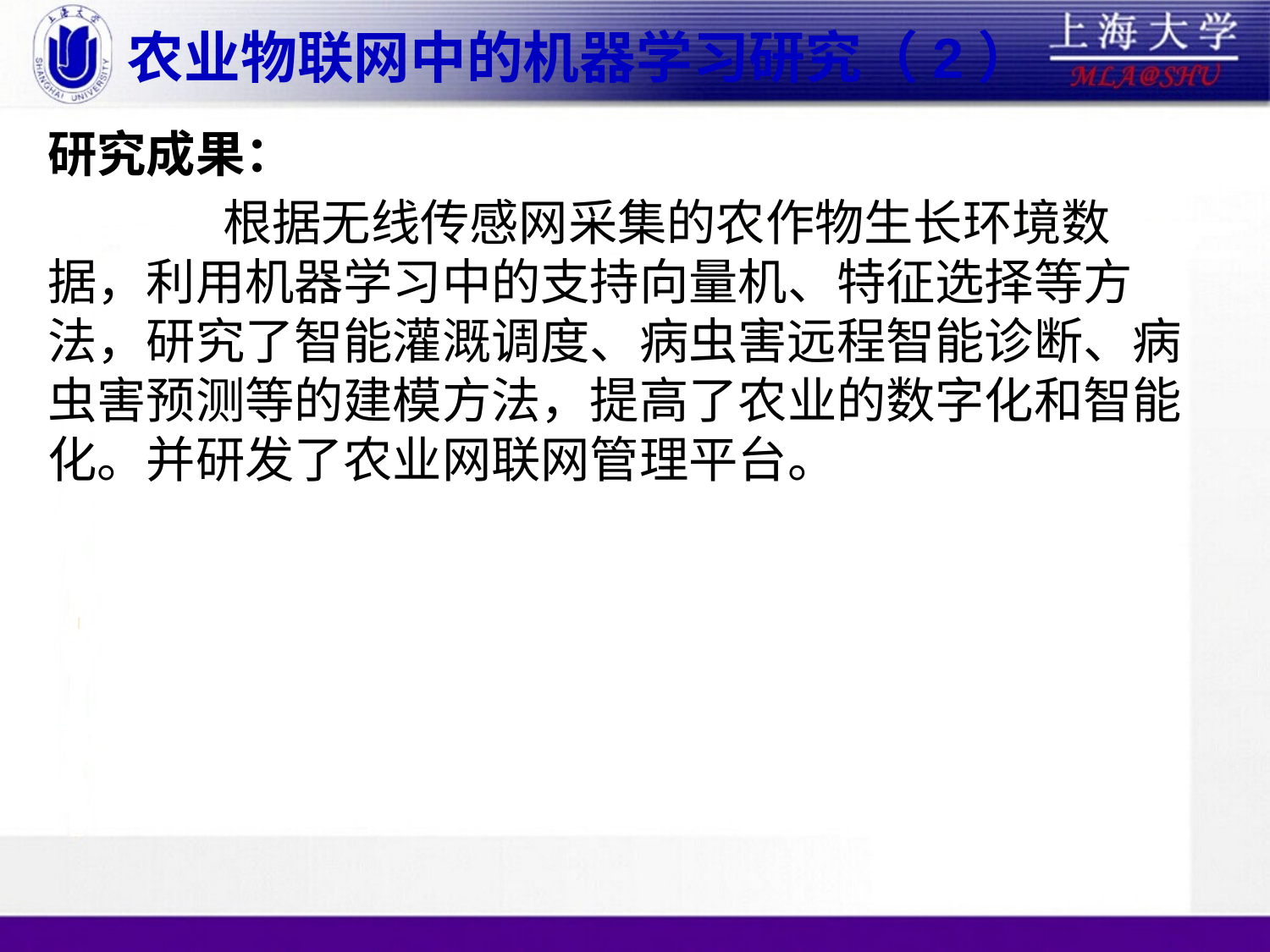

# 农业物联网中的机器学习研究（2）
研究成果：
	    根据无线传感网采集的农作物生长环境数据，利用机器学习中的支持向量机、特征选择等方法，研究了智能灌溉调度、病虫害远程智能诊断、病虫害预测等的建模方法，提高了农业的数字化和智能化。并研发了农业网联网管理平台。